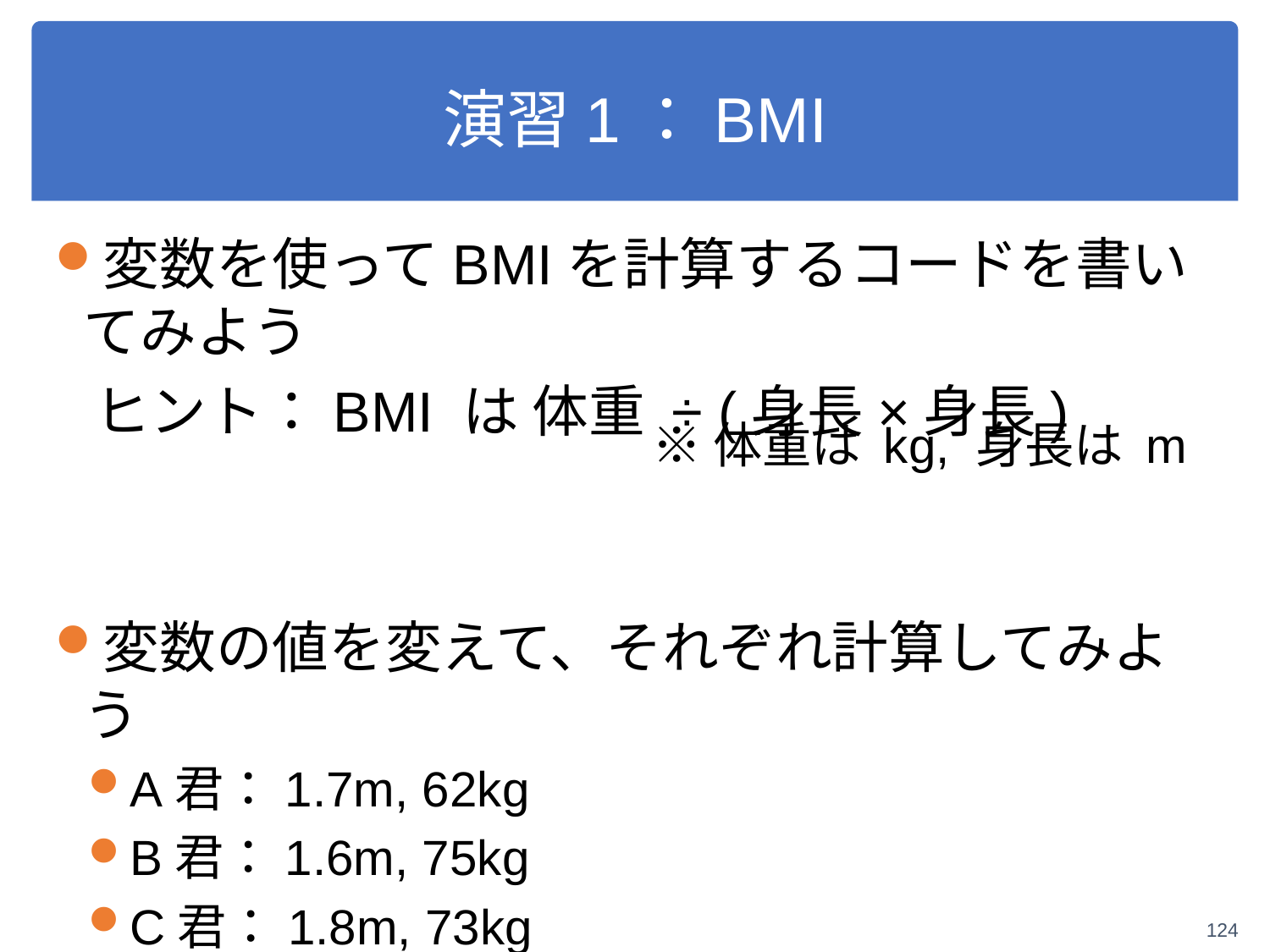

# 演習1：BMI
変数を使ってBMIを計算するコードを書いてみよう
  ヒント：BMI は 体重 ÷ (身長×身長)

変数の値を変えて、それぞれ計算してみよう
A君：1.7m, 62kg
B君：1.6m, 75kg
C君：1.8m, 73kg
※体重は kg, 身長は m
124